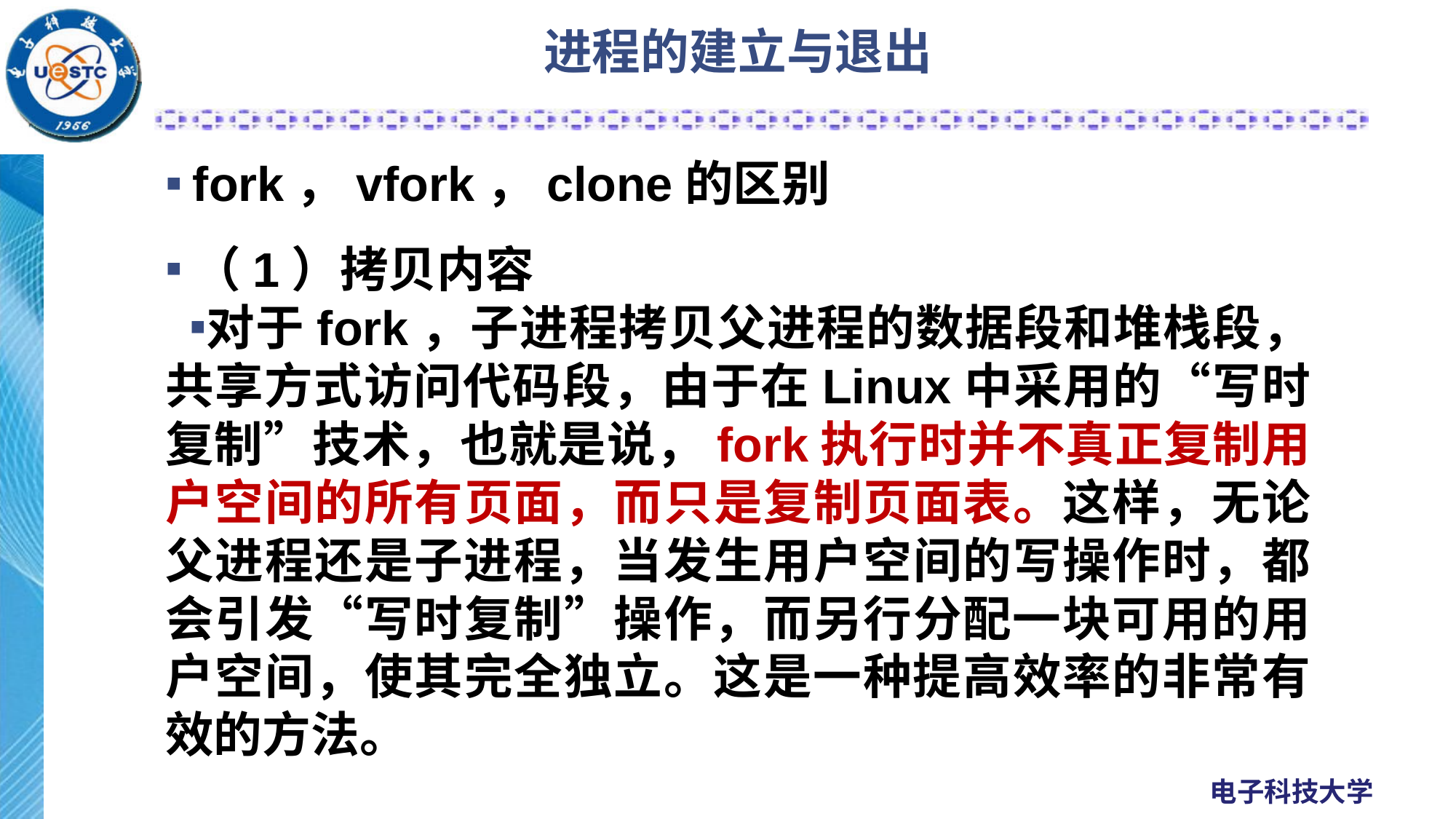

# 进程的建立与退出
fork，vfork，clone的区别
（1）拷贝内容
对于fork，子进程拷贝父进程的数据段和堆栈段，共享方式访问代码段，由于在Linux中采用的“写时复制”技术，也就是说，fork执行时并不真正复制用户空间的所有页面，而只是复制页面表。这样，无论父进程还是子进程，当发生用户空间的写操作时，都会引发“写时复制”操作，而另行分配一块可用的用户空间，使其完全独立。这是一种提高效率的非常有效的方法。